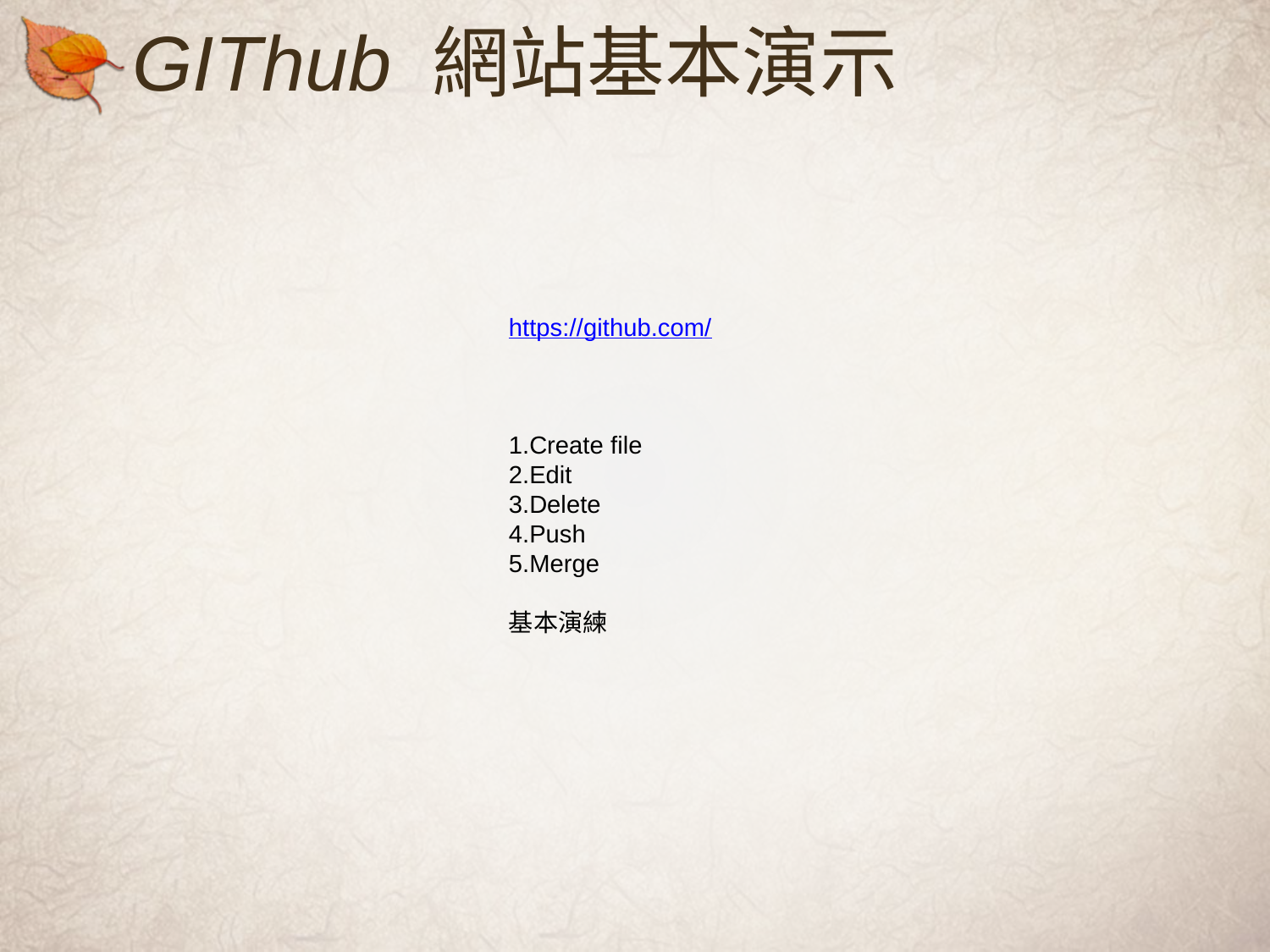

# GIThub 網站基本演示
https://github.com/

1.Create file
2.Edit
3.Delete
4.Push
5.Merge

基本演練